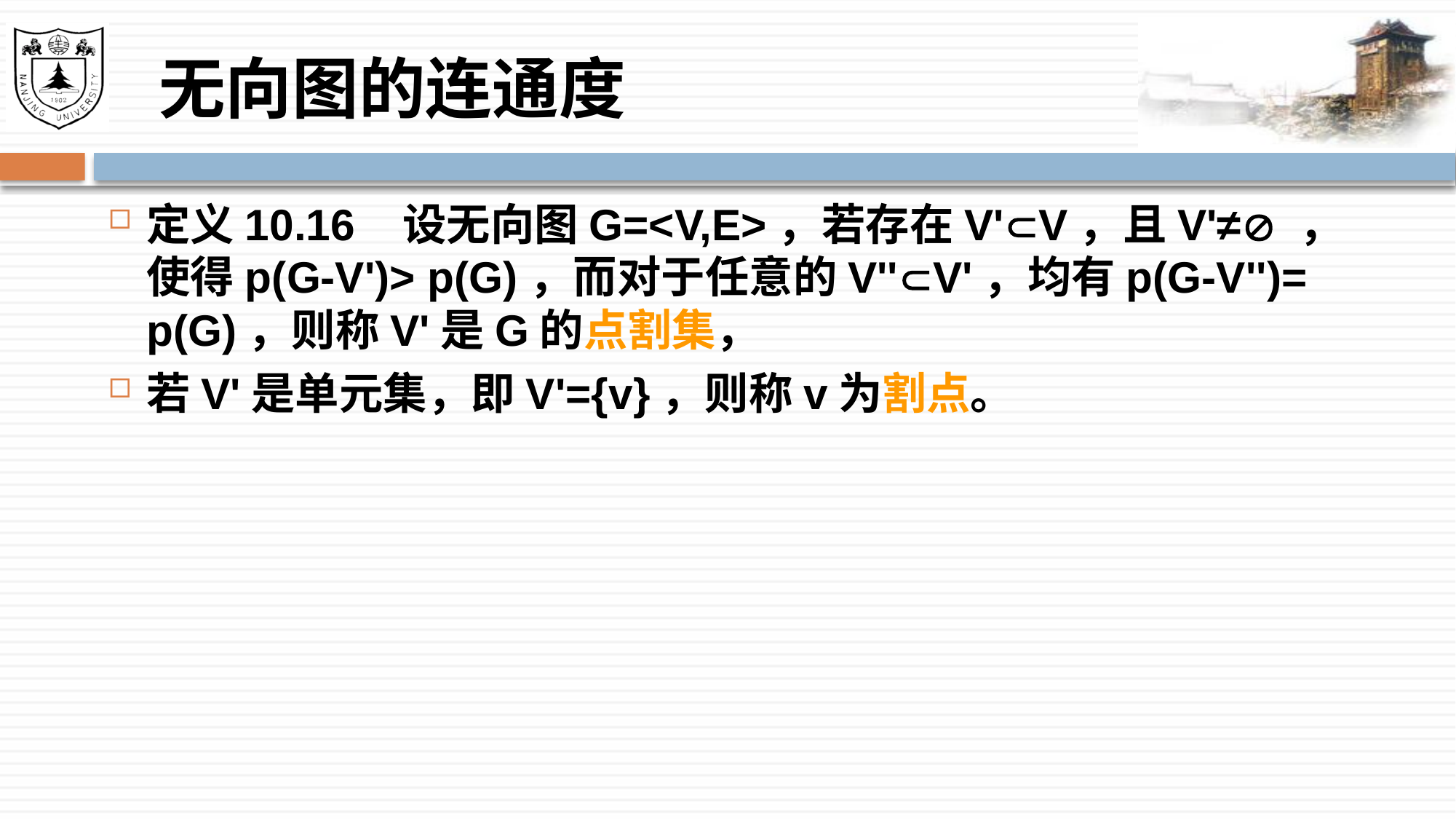

# 无向图的连通度
定义10.16   设无向图G=<V,E>，若存在V'⊂V，且V'≠∅ ，使得p(G-V')> p(G)，而对于任意的V''⊂V'，均有p(G-V'')= p(G)，则称V'是G的点割集，
若V'是单元集，即V'={v}，则称v为割点。